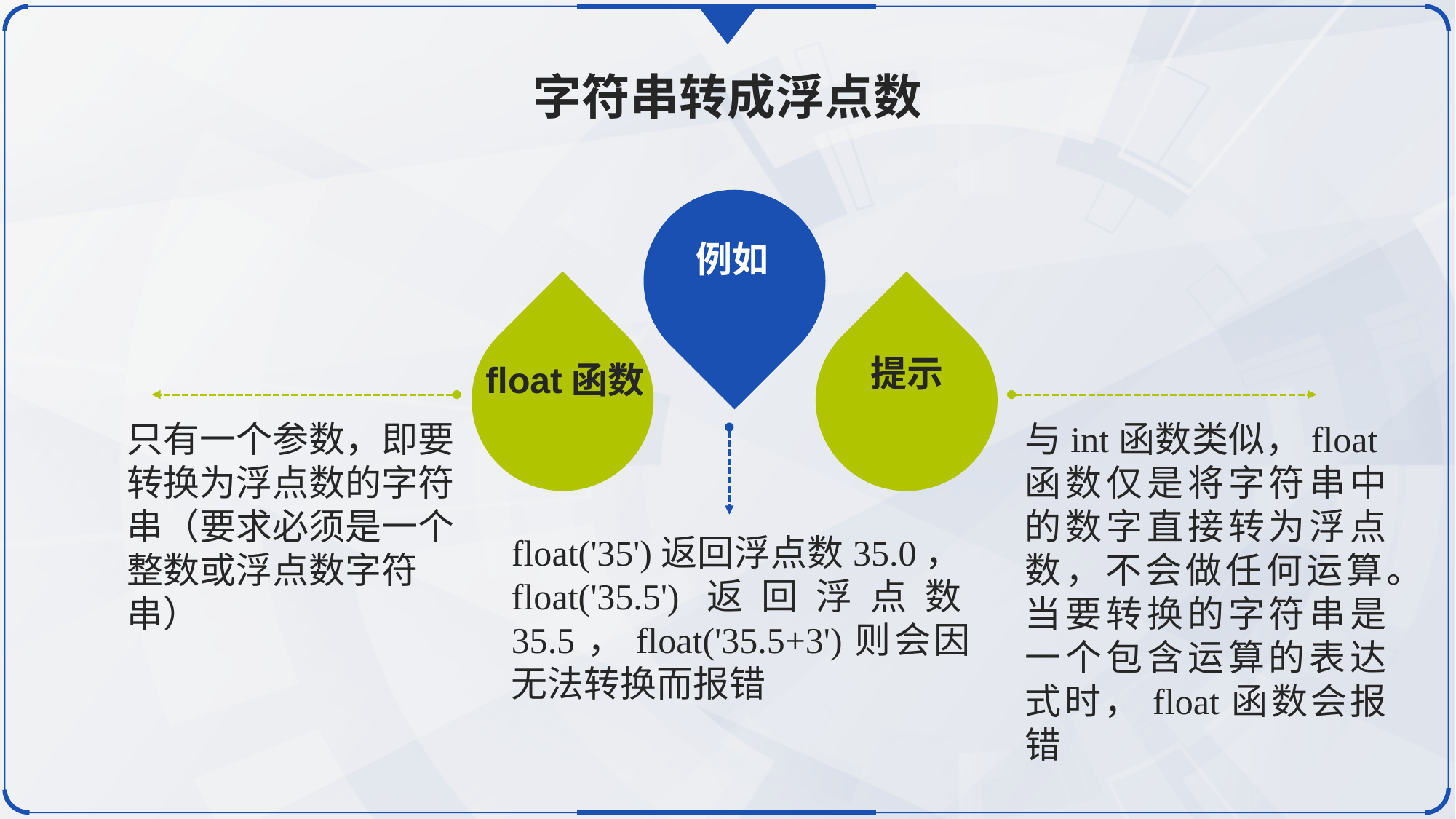

字符串转成浮点数

例如

float函数

提示
只有一个参数，即要转换为浮点数的字符串（要求必须是一个整数或浮点数字符串）
与int函数类似，float函数仅是将字符串中的数字直接转为浮点数，不会做任何运算。当要转换的字符串是一个包含运算的表达式时，float函数会报错
float('35')返回浮点数35.0，float('35.5')返回浮点数35.5，float('35.5+3')则会因无法转换而报错